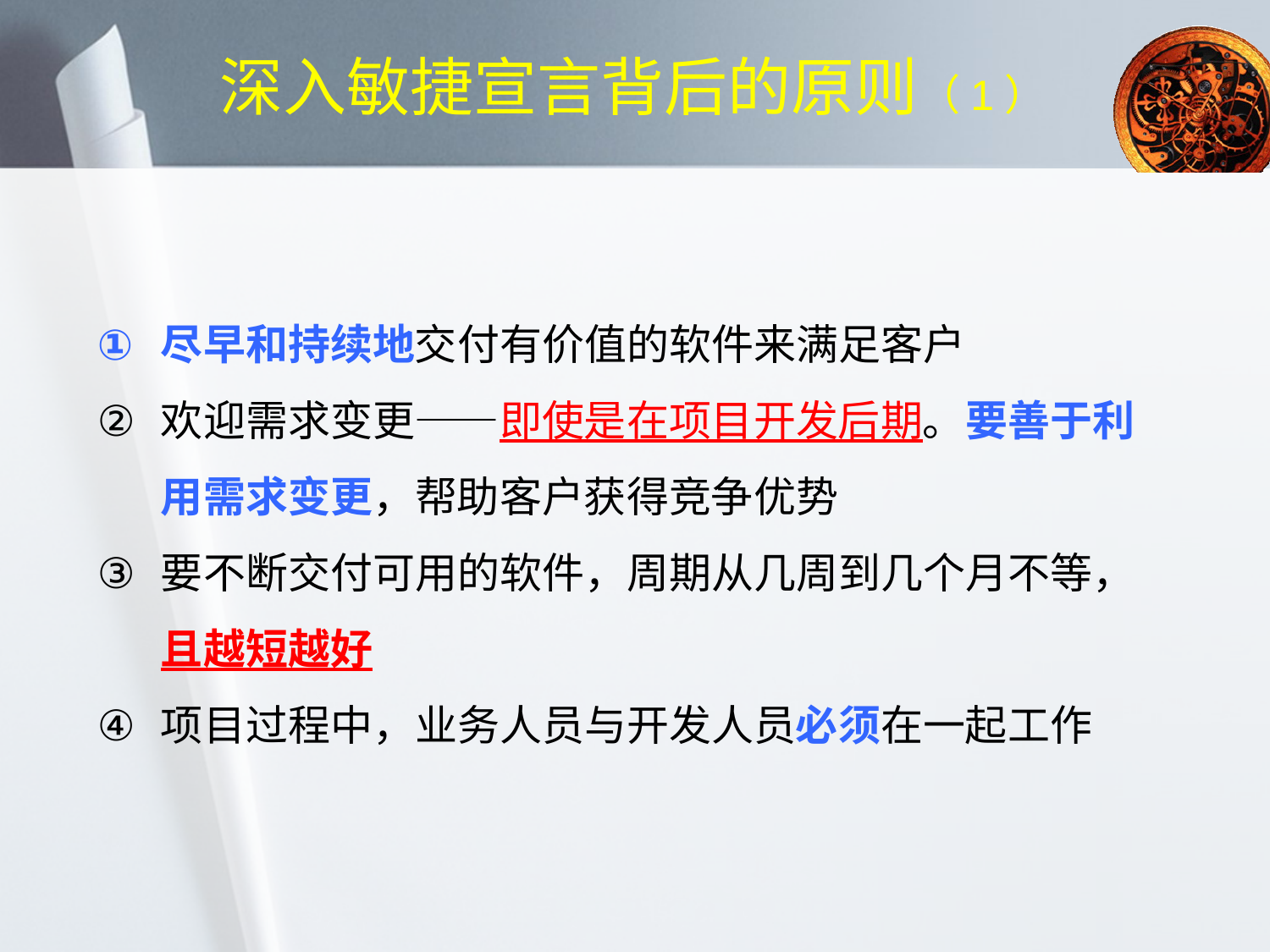

# 深入敏捷宣言背后的原则（1）
尽早和持续地交付有价值的软件来满足客户
欢迎需求变更——即使是在项目开发后期。要善于利用需求变更，帮助客户获得竞争优势
要不断交付可用的软件，周期从几周到几个月不等，且越短越好
项目过程中，业务人员与开发人员必须在一起工作